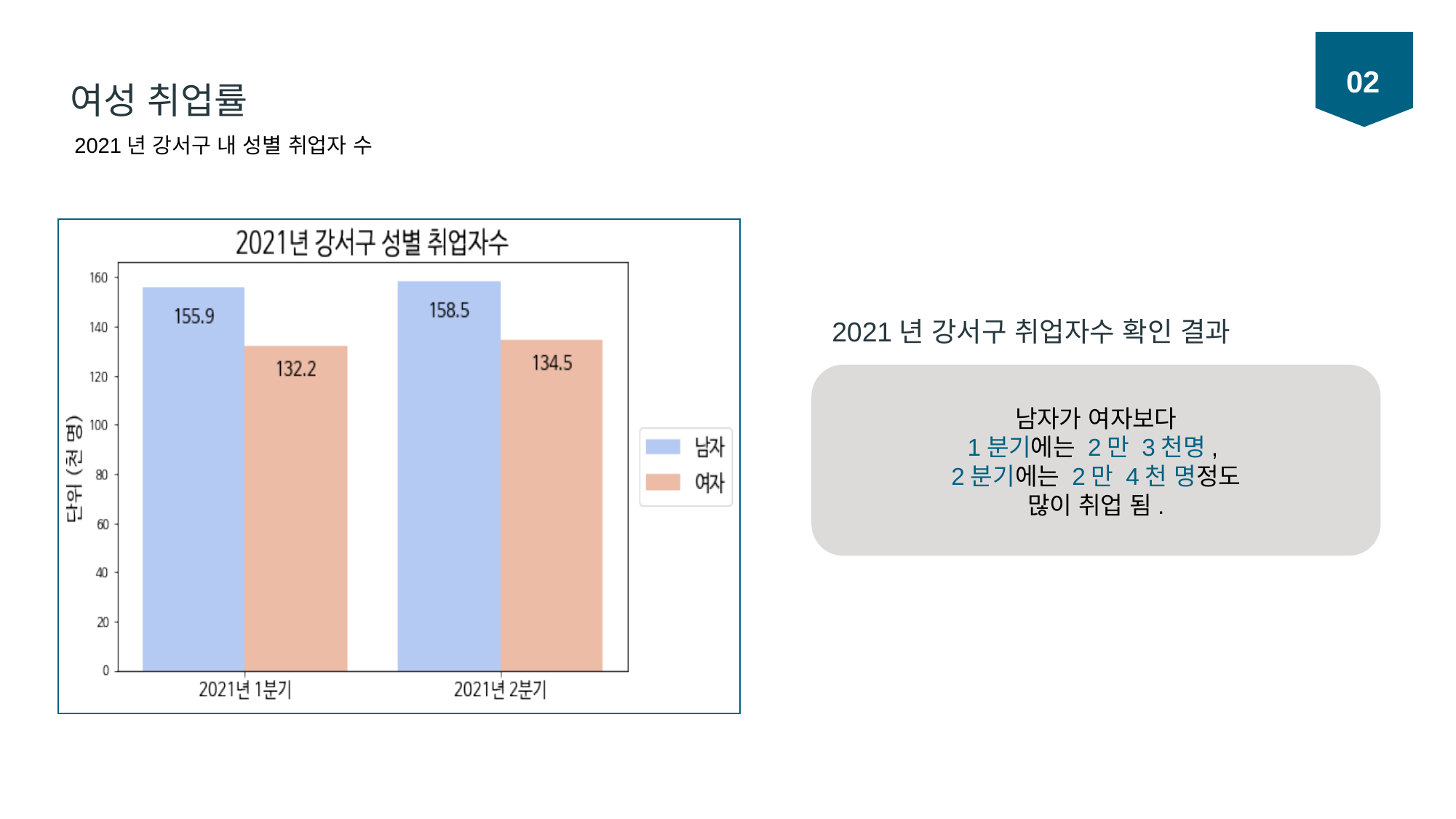

02
여성 취업률
2021년 강서구 내 성별 취업자 수

2021년 강서구 취업자수 확인 결과

남자가 여자보다
1분기에는 2만 3천명,
2분기에는 2만 4천 명정도
많이 취업 됨.